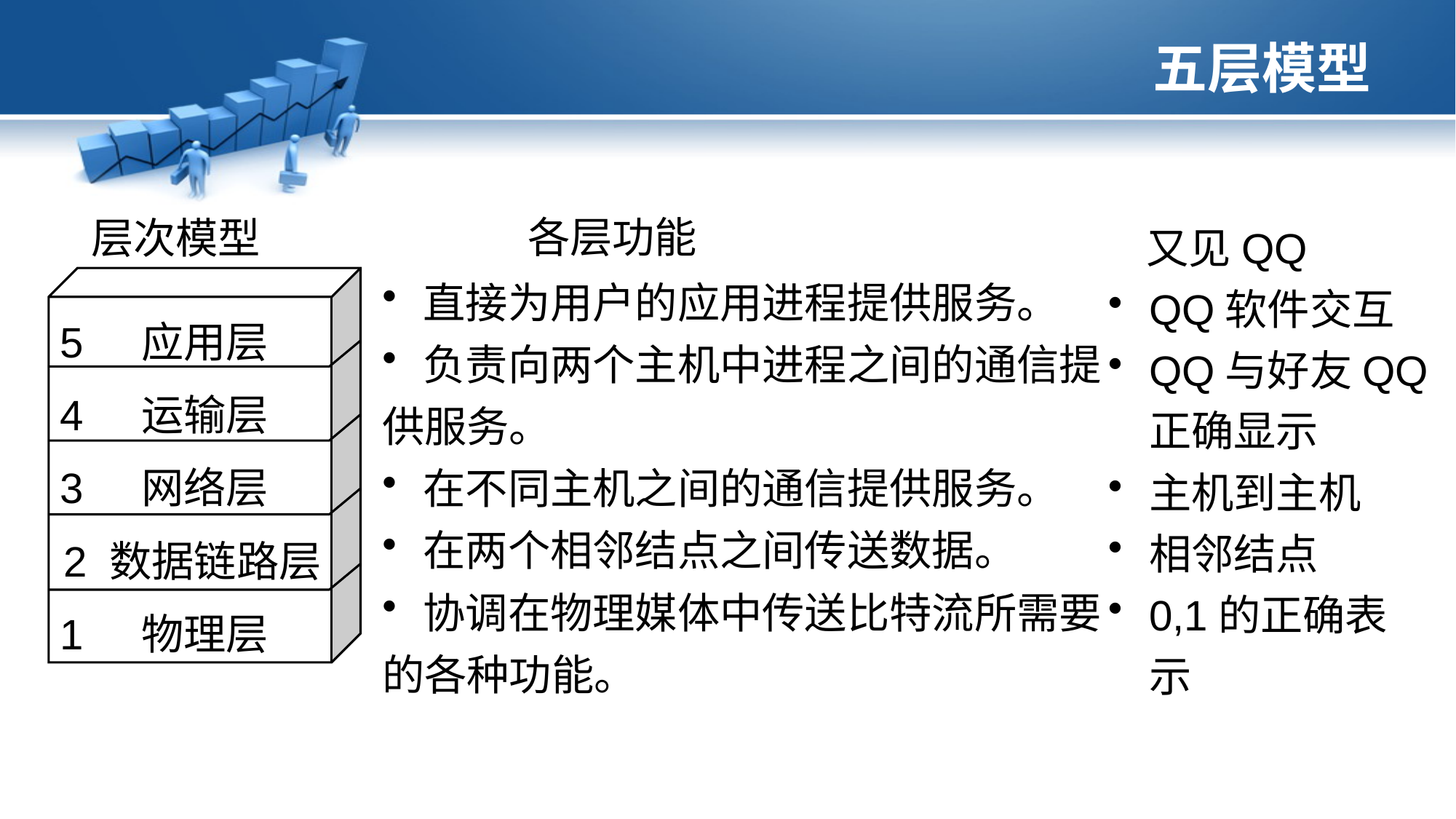

# 五层模型
各层功能
   又见QQ
QQ软件交互
QQ与好友QQ正确显示
主机到主机
相邻结点
0,1的正确表示
层次模型

直接为用户的应用进程提供服务。
负责向两个主机中进程之间的通信提
供服务。
在不同主机之间的通信提供服务。
在两个相邻结点之间传送数据。
协调在物理媒体中传送比特流所需要
的各种功能。
5    应用层
4    运输层
3    网络层
数据链路层
2 数据链路层
1    物理层